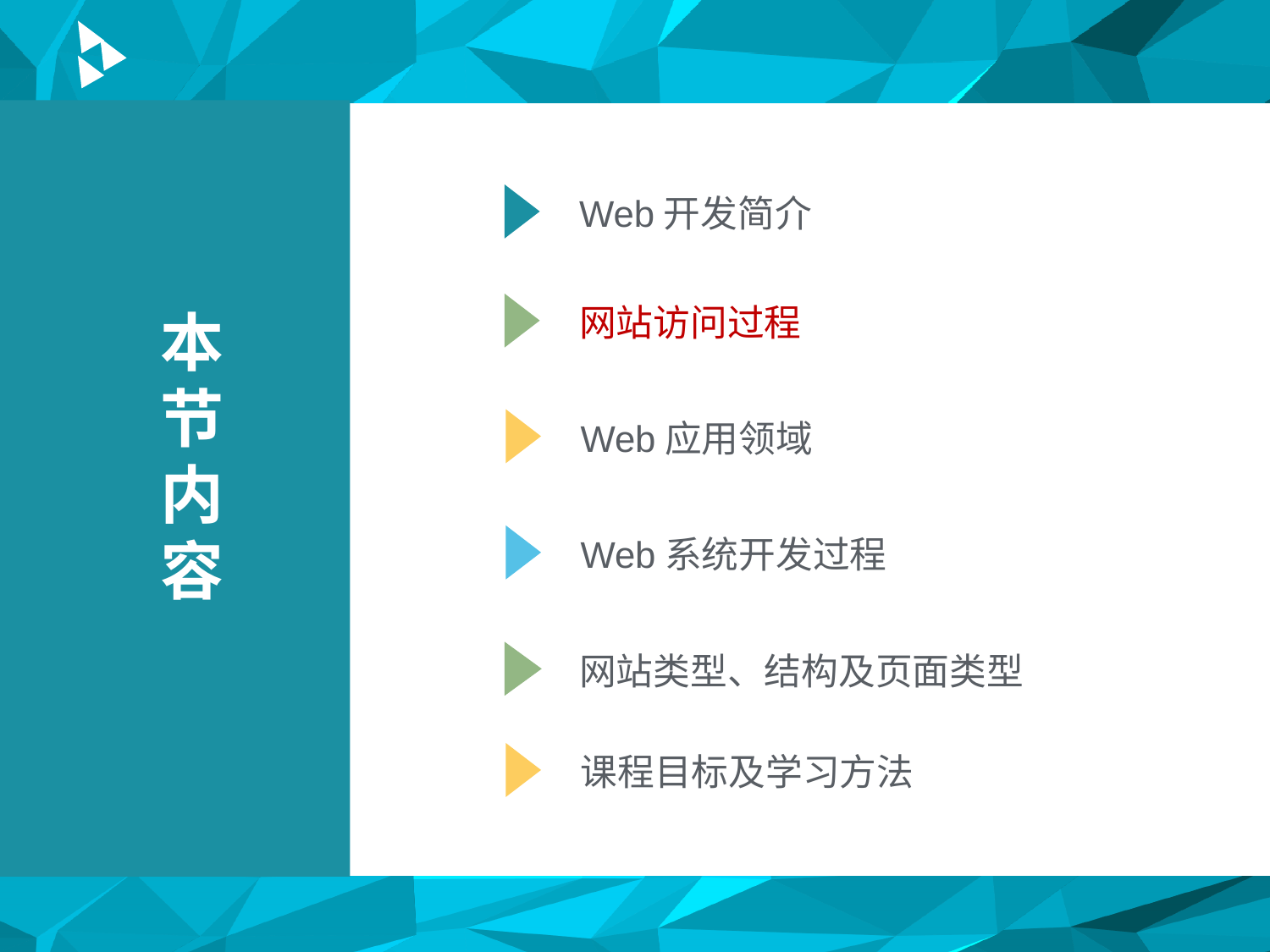

Web开发简介

网站访问过程
本节内容

Web应用领域

Web系统开发过程

网站类型、结构及页面类型

课程目标及学习方法